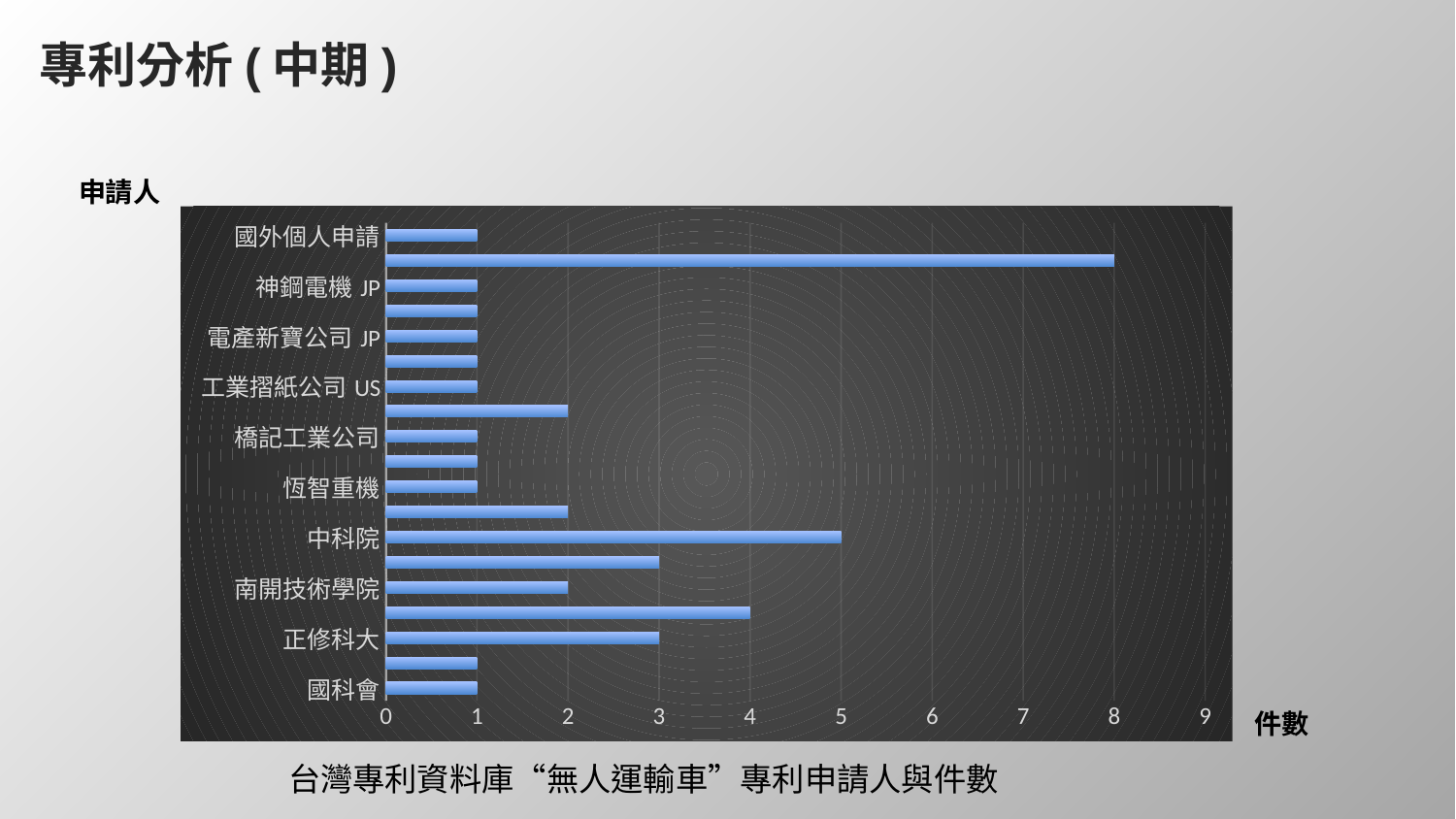

專利分析(中期)
#
申請人

### Chart

| Category |  |
|---|---|
| 國科會 | 1.0 |
| 台灣大學 | 1.0 |
| 正修科大 | 3.0 |
| 明新科大 | 4.0 |
| 南開技術學院 | 2.0 |
| 鴻海 | 3.0 |
| 中科院 | 5.0 |
| 三洋電機 | 2.0 |
| 恆智重機 | 1.0 |
| 岩璟實業公司 | 1.0 |
| 橋記工業公司 | 1.0 |
| 羅伯科技US | 2.0 |
| 工業摺紙公司US | 1.0 |
| 克瑞杜公司US | 1.0 |
| 電產新寶公司JP | 1.0 |
| 蘇妮公司JP | 1.0 |
| 神鋼電機JP | 1.0 |
| 國內個人申請 | 8.0 |
| 國外個人申請 | 1.0 |
件數
台灣專利資料庫“無人運輸車”專利申請人與件數